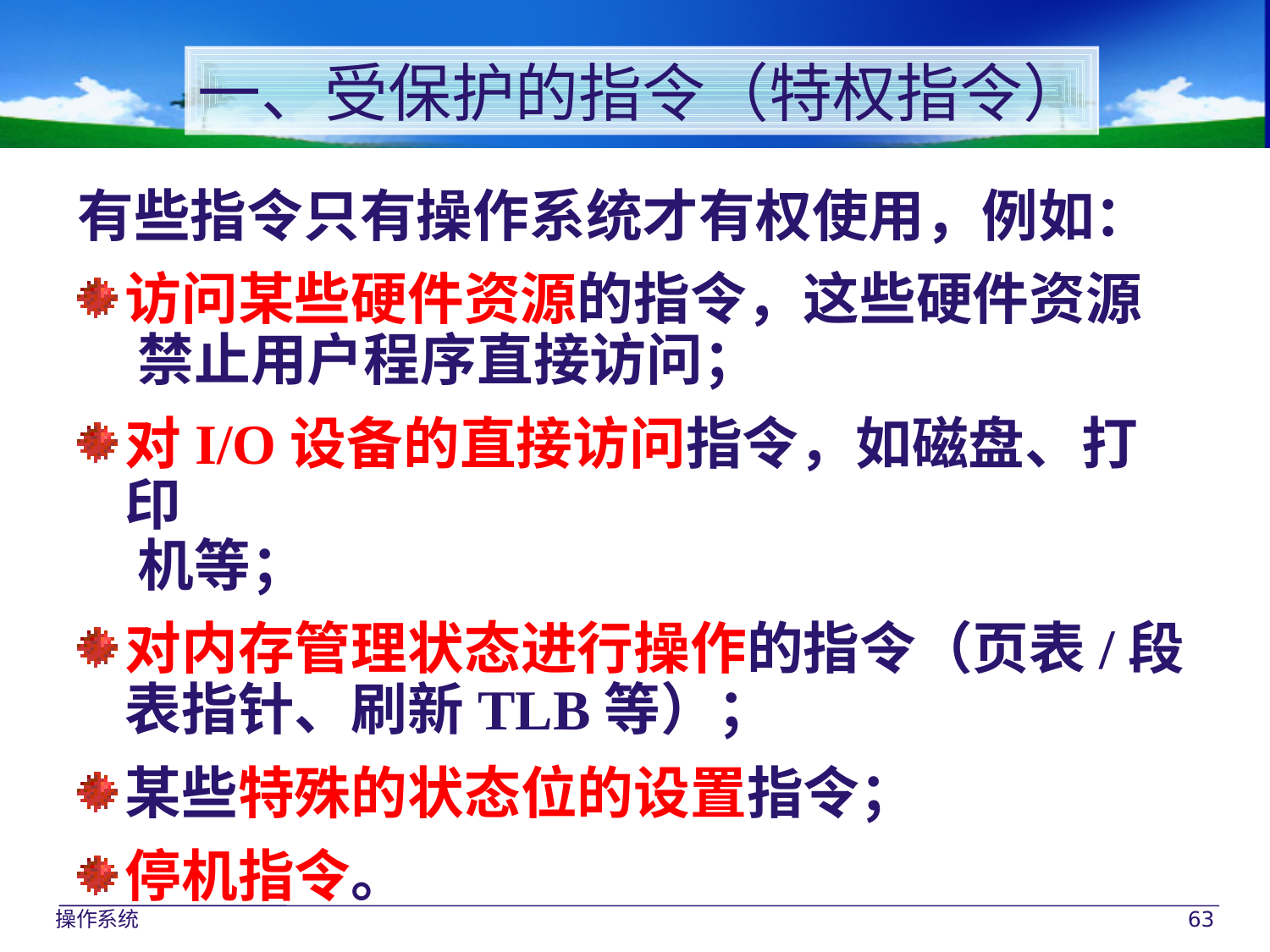

一、受保护的指令（特权指令）
有些指令只有操作系统才有权使用，例如：
访问某些硬件资源的指令，这些硬件资源
 禁止用户程序直接访问；
对I/O设备的直接访问指令，如磁盘、打印
 机等；
对内存管理状态进行操作的指令（页表/段表指针、刷新TLB等）；
某些特殊的状态位的设置指令；
停机指令。
操作系统
63